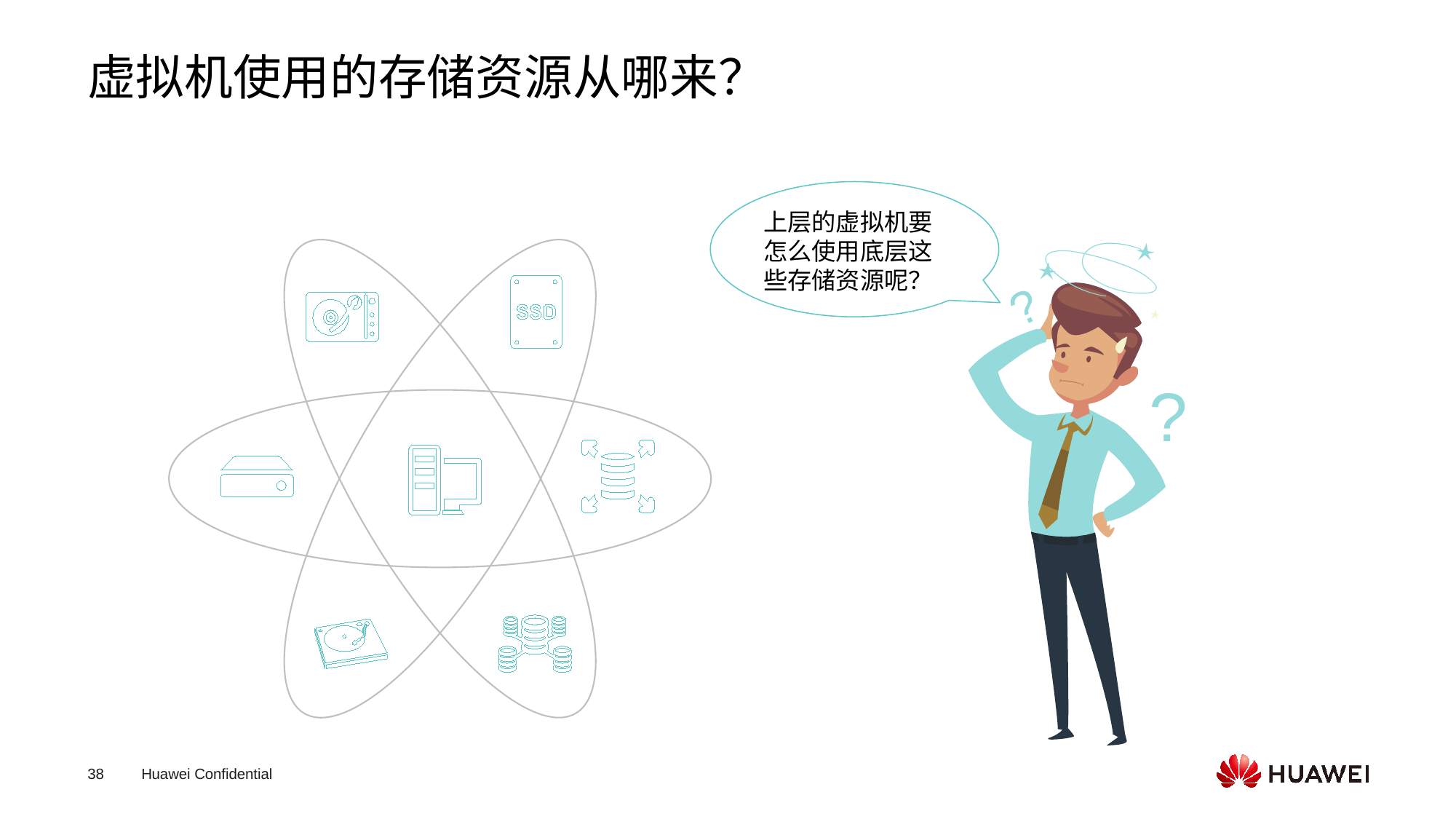

# 虚拟机使用的存储资源从哪来？
上层的虚拟机要怎么使用底层这些存储资源呢？

?

?